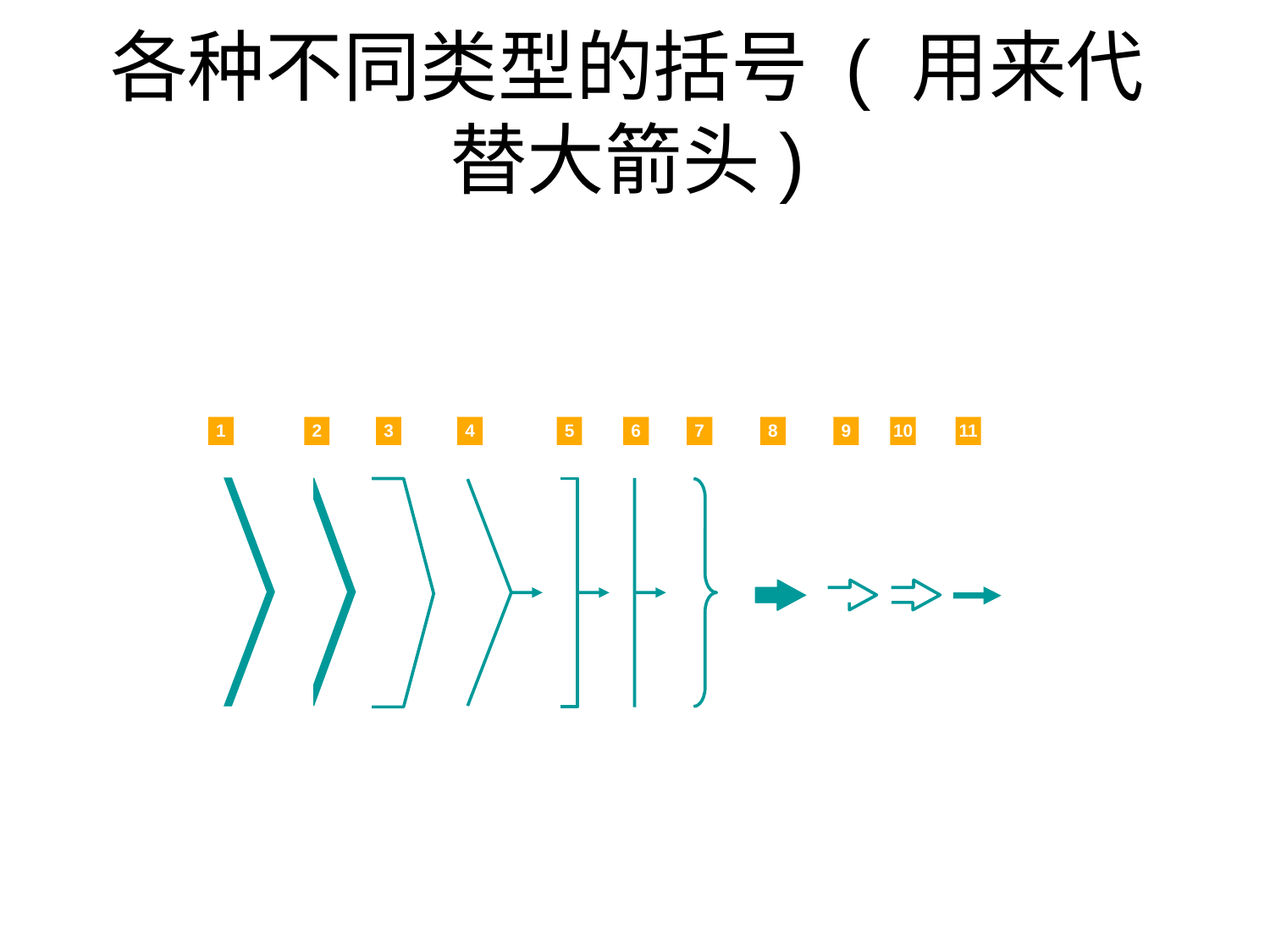

各种不同类型的括号 ( 用来代替大箭头)
1
2
3
4
5
6
7
8
9
10
11